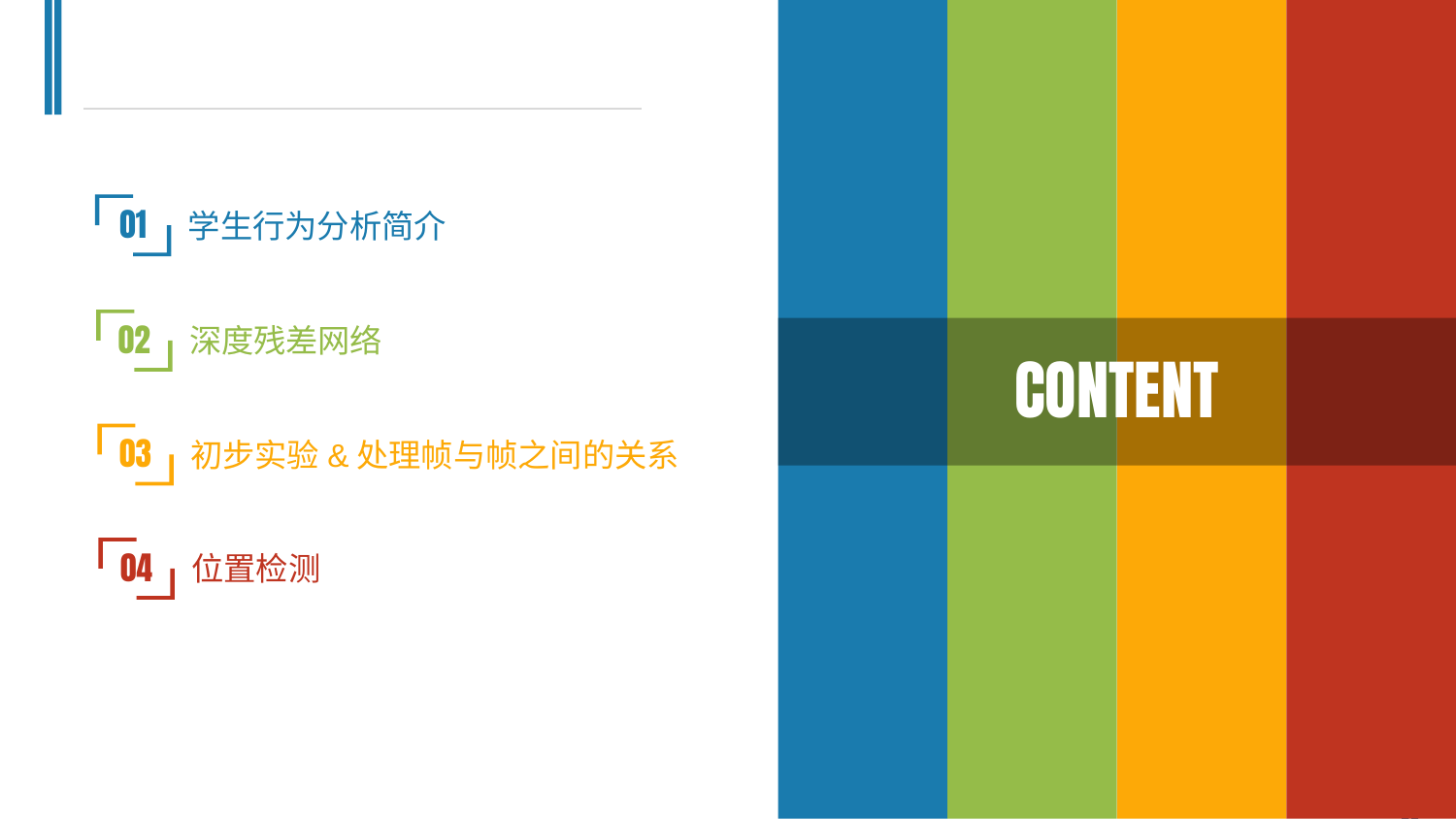

01
学生行为分析简介
02
深度残差网络
CONTENT
03
初步实验&处理帧与帧之间的关系
04
位置检测